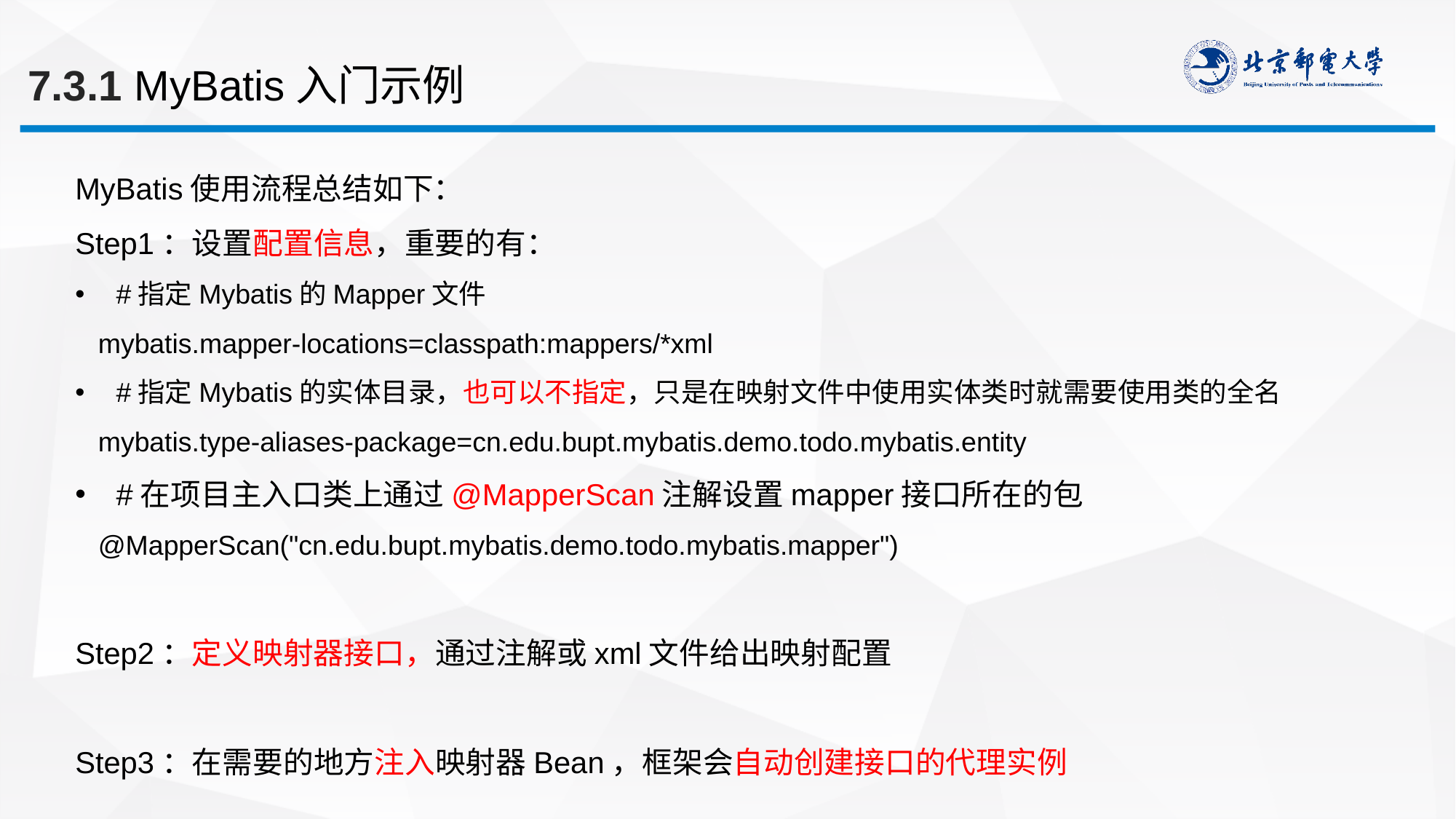

7.3.1 MyBatis入门示例

MyBatis使用流程总结如下：
Step1：设置配置信息，重要的有：
#指定Mybatis的Mapper文件
   mybatis.mapper-locations=classpath:mappers/*xml
#指定Mybatis的实体目录，也可以不指定，只是在映射文件中使用实体类时就需要使用类的全名
   mybatis.type-aliases-package=cn.edu.bupt.mybatis.demo.todo.mybatis.entity
#在项目主入口类上通过@MapperScan注解设置mapper接口所在的包
   @MapperScan("cn.edu.bupt.mybatis.demo.todo.mybatis.mapper")

Step2：定义映射器接口，通过注解或xml文件给出映射配置

Step3：在需要的地方注入映射器Bean，框架会自动创建接口的代理实例